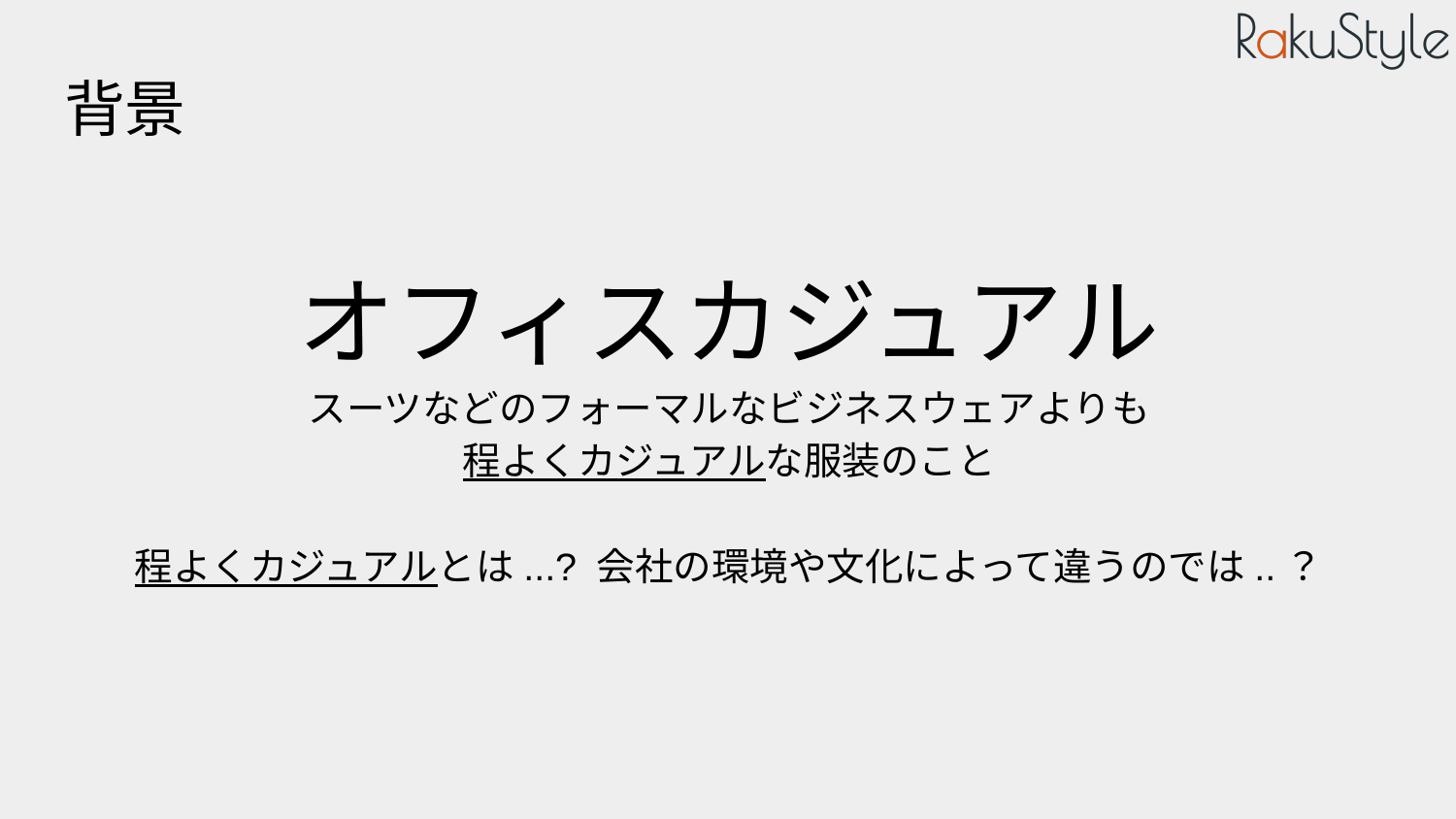

# 背景

オフィスカジュアル
スーツなどのフォーマルなビジネスウェアよりも
程よくカジュアルな服装のこと

程よくカジュアルとは...? 会社の環境や文化によって違うのでは..？